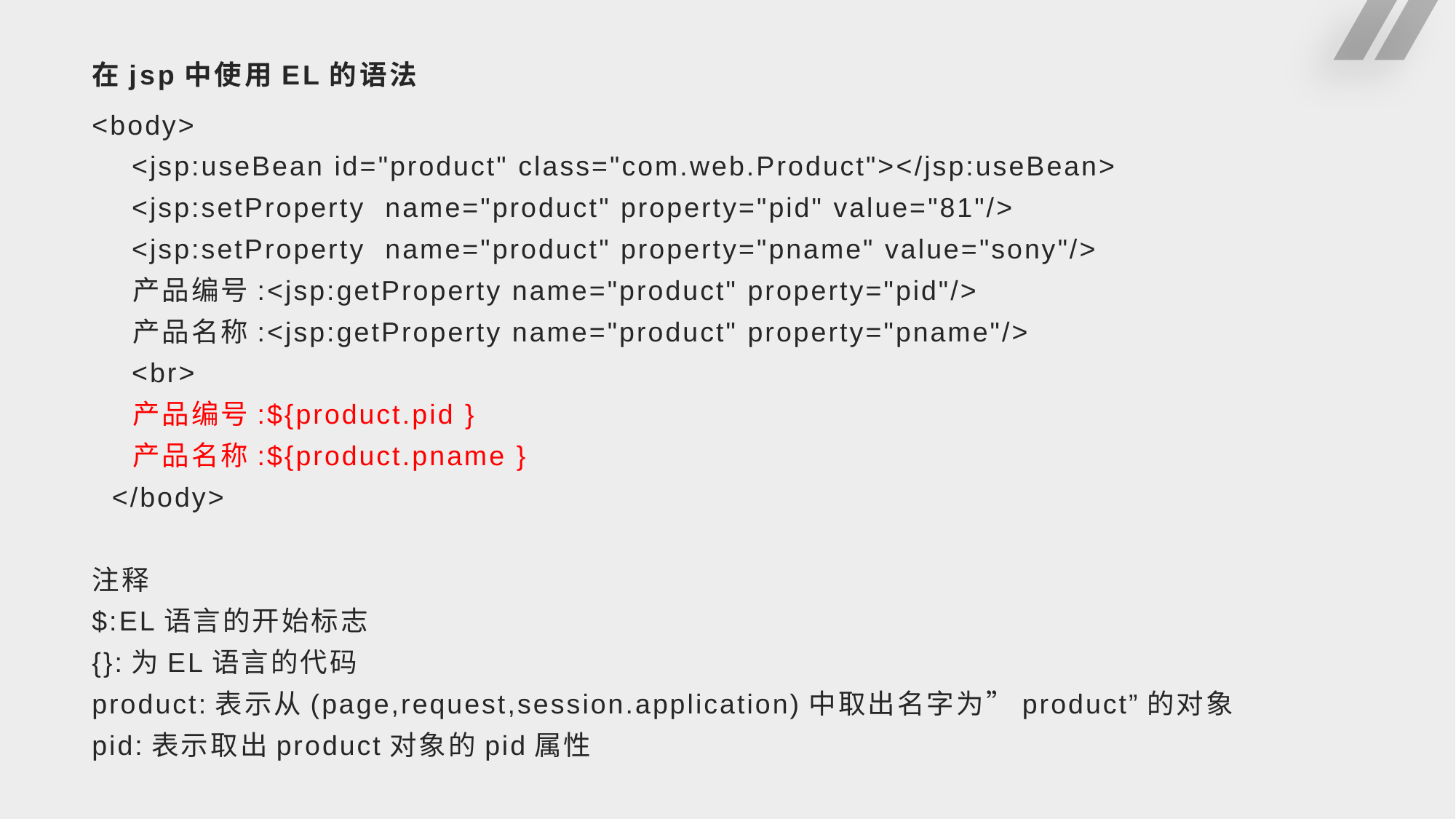

# 在jsp中使用EL的语法
<body>
    <jsp:useBean id="product" class="com.web.Product"></jsp:useBean>
    <jsp:setProperty  name="product" property="pid" value="81"/>
    <jsp:setProperty  name="product" property="pname" value="sony"/>
    产品编号:<jsp:getProperty name="product" property="pid"/>
    产品名称:<jsp:getProperty name="product" property="pname"/>
    <br>
    产品编号:${product.pid }
    产品名称:${product.pname }
  </body>

注释
$:EL语言的开始标志
{}:为EL语言的代码
product:表示从(page,request,session.application)中取出名字为”product”的对象
pid:表示取出product对象的pid属性